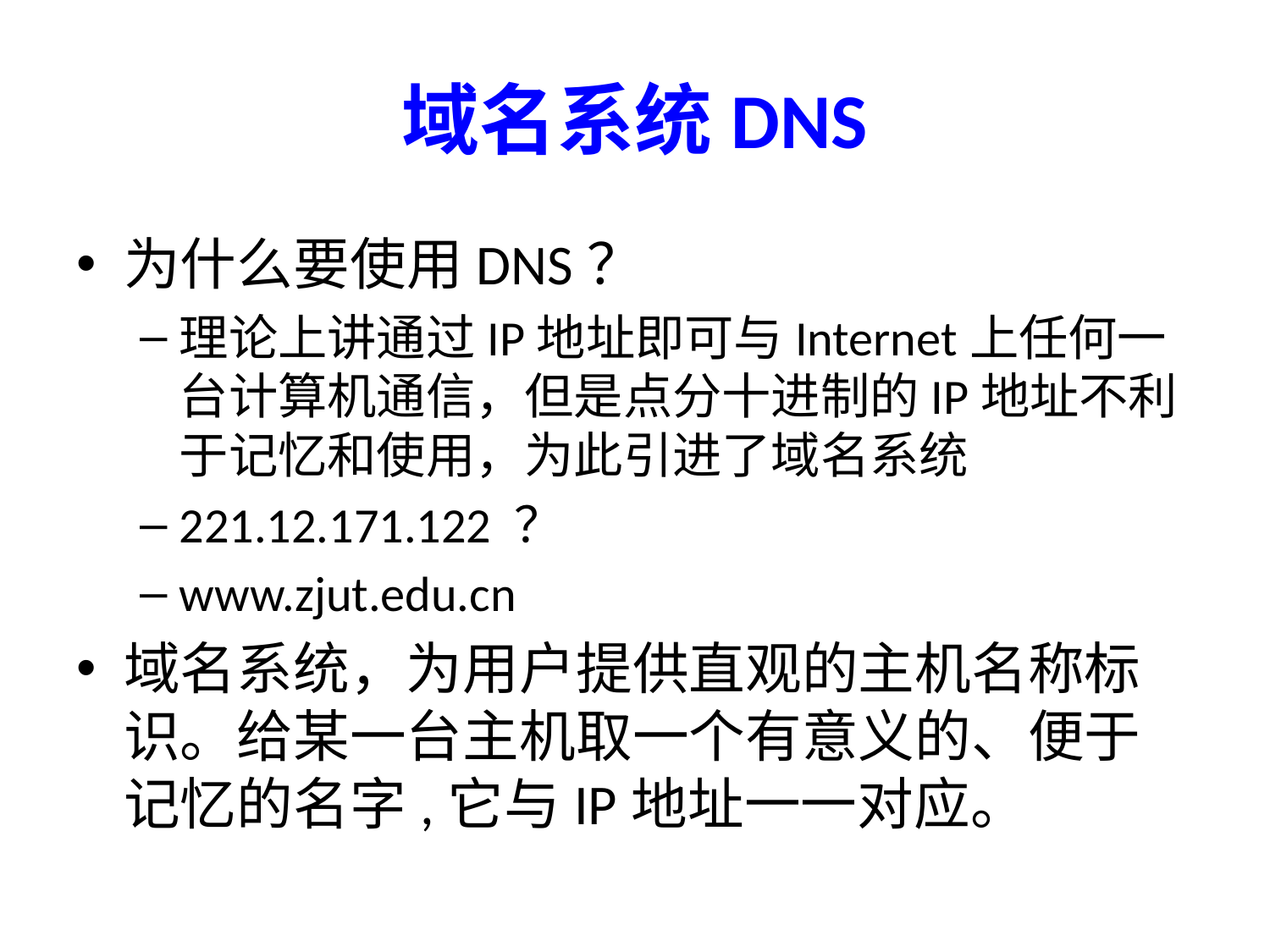

# 域名系统DNS
为什么要使用DNS？
理论上讲通过IP地址即可与Internet上任何一台计算机通信，但是点分十进制的IP地址不利于记忆和使用，为此引进了域名系统
221.12.171.122 ？
www.zjut.edu.cn
域名系统，为用户提供直观的主机名称标识。给某一台主机取一个有意义的、便于记忆的名字,它与IP地址一一对应。